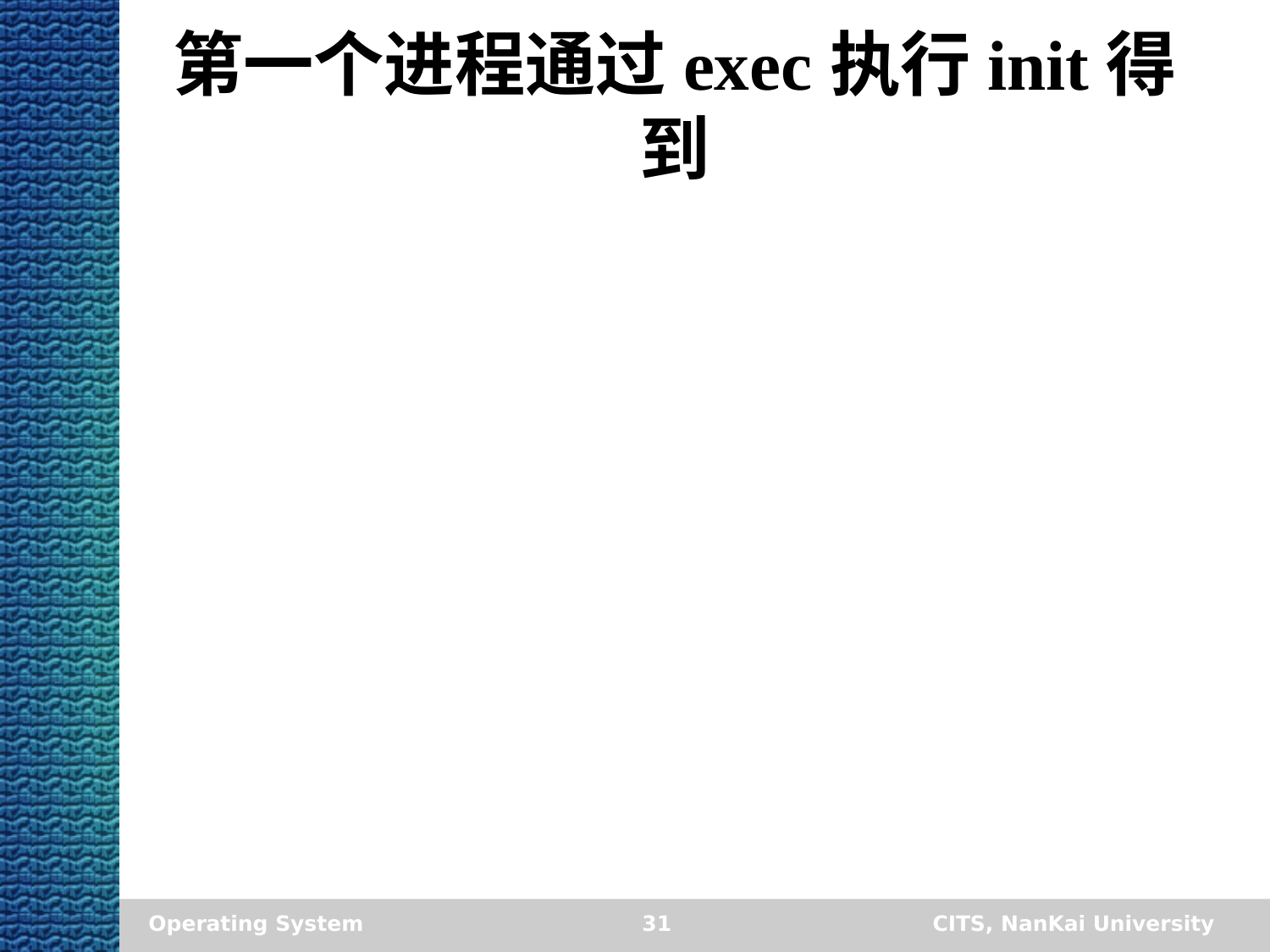

# 第一个进程通过exec执行init得到

Operating System
31
CITS, NanKai University